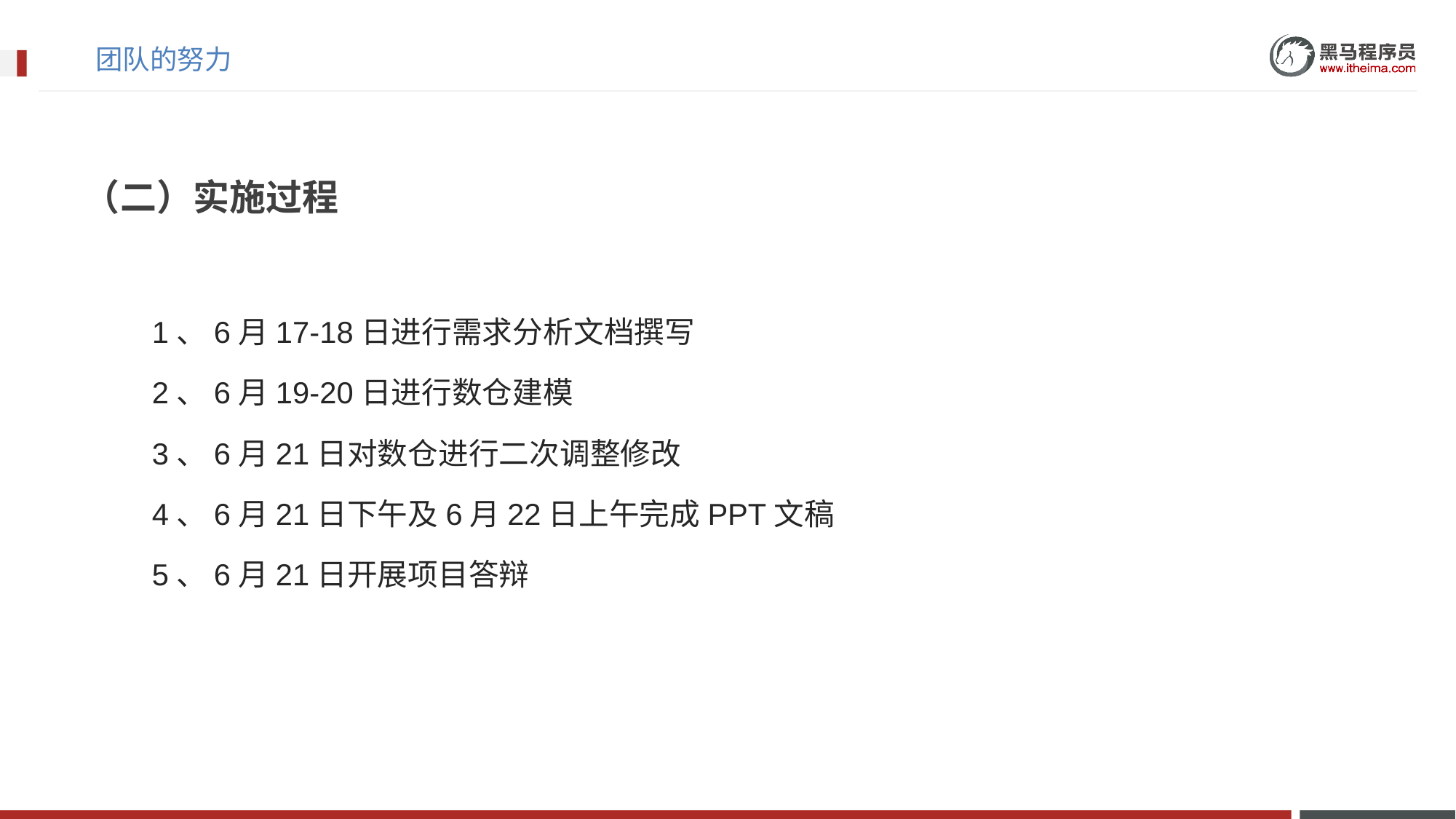

# 团队的努力
（二）实施过程
	1、6月17-18日进行需求分析文档撰写
	2、6月19-20日进行数仓建模
	3、6月21日对数仓进行二次调整修改
	4、6月21日下午及6月22日上午完成PPT文稿
	5、6月21日开展项目答辩